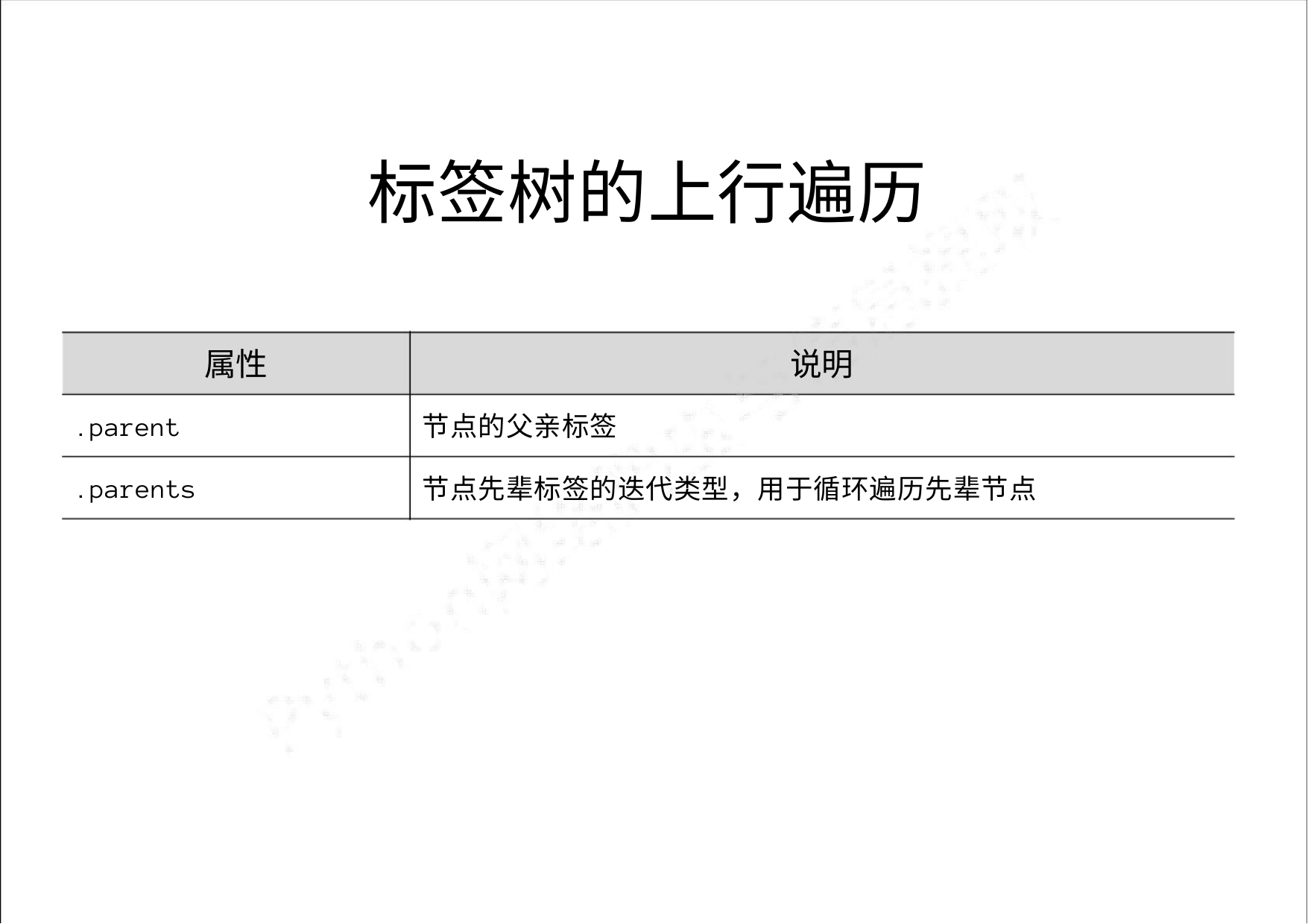

标签树的上行遍历
属性
说明
节点的父亲标签
.parent
节点先辈标签的迭代类型，用于循环遍历先辈节点
.parents